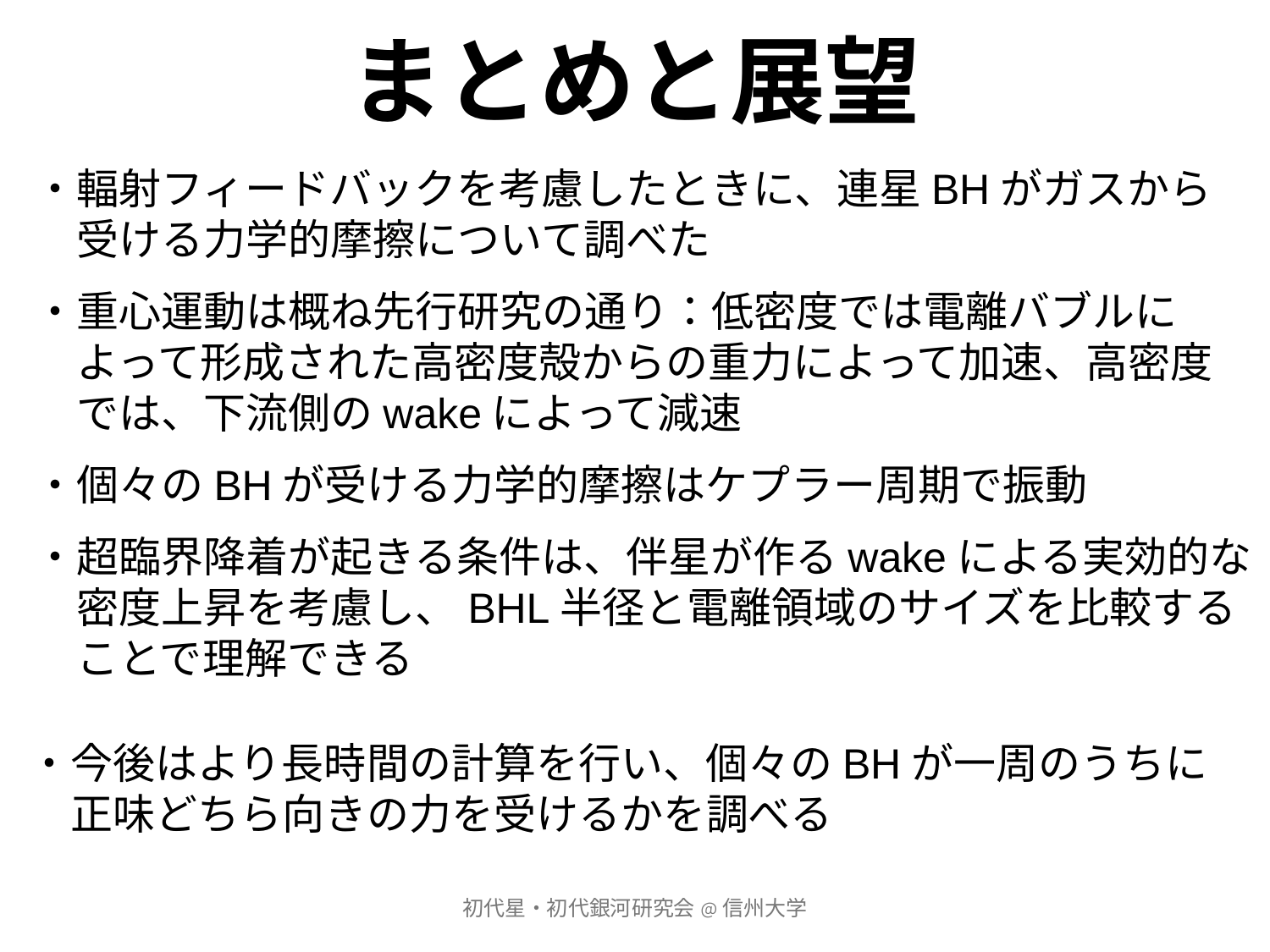

まとめと展望
・輻射フィードバックを考慮したときに、連星BHがガスから
　受ける力学的摩擦について調べた
・重心運動は概ね先行研究の通り：低密度では電離バブルに
　よって形成された高密度殻からの重力によって加速、高密度
　では、下流側のwakeによって減速
・個々のBHが受ける力学的摩擦はケプラー周期で振動
・超臨界降着が起きる条件は、伴星が作るwakeによる実効的な
　密度上昇を考慮し、BHL半径と電離領域のサイズを比較する
　ことで理解できる
・今後はより長時間の計算を行い、個々のBHが一周のうちに
　正味どちら向きの力を受けるかを調べる
初代星・初代銀河研究会@信州大学